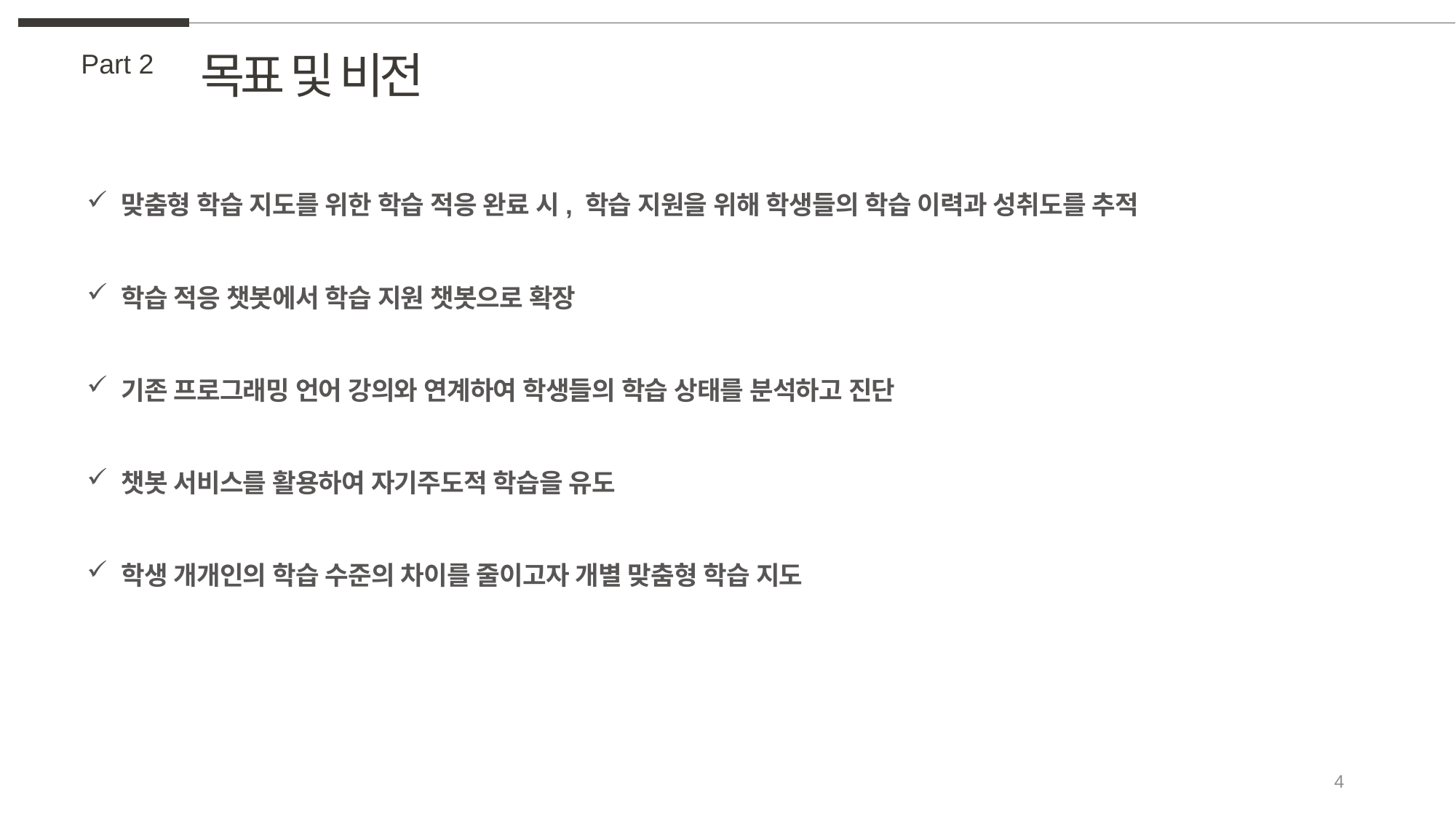

목표 및 비전
Part 2

맞춤형 학습 지도를 위한 학습 적응 완료 시, 학습 지원을 위해 학생들의 학습 이력과 성취도를 추적

학습 적응 챗봇에서 학습 지원 챗봇으로 확장

기존 프로그래밍 언어 강의와 연계하여 학생들의 학습 상태를 분석하고 진단

챗봇 서비스를 활용하여 자기주도적 학습을 유도

학생 개개인의 학습 수준의 차이를 줄이고자 개별 맞춤형 학습 지도
가축
재고 관리
4